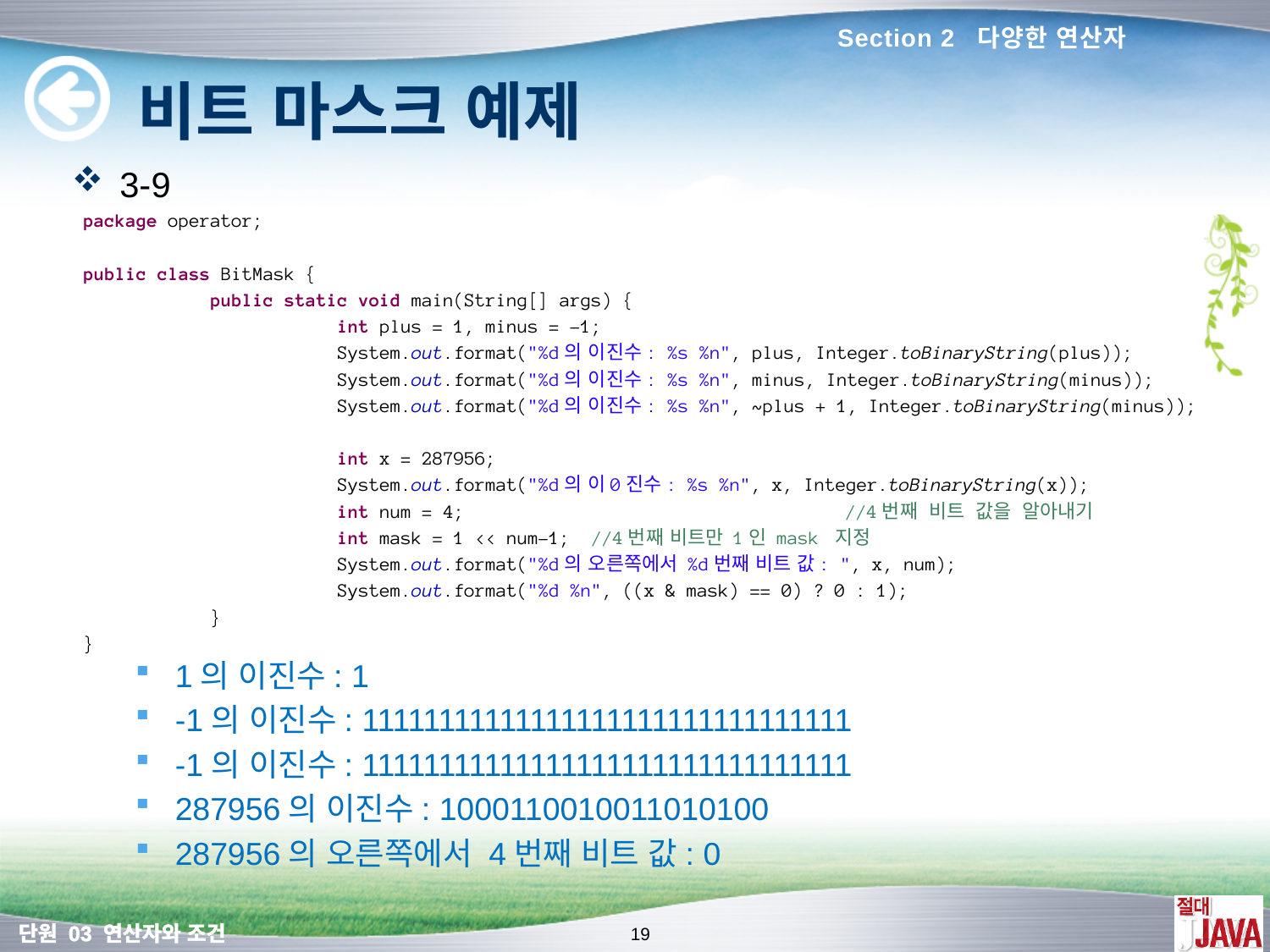

Section 2  다양한 연산자
# 비트 마스크 예제
3-9

1의 이진수: 1
-1의 이진수: 11111111111111111111111111111111
-1의 이진수: 11111111111111111111111111111111
287956의 이진수: 1000110010011010100
287956의 오른쪽에서 4번째 비트 값: 0
package operator;

public class BitMask {
	public static void main(String[] args) {
		int plus = 1, minus = -1;
		System.out.format("%d의 이진수: %s %n", plus, Integer.toBinaryString(plus));
		System.out.format("%d의 이진수: %s %n", minus, Integer.toBinaryString(minus));
		System.out.format("%d의 이진수: %s %n", ~plus + 1, Integer.toBinaryString(minus));

		int x = 287956;
		System.out.format("%d의 이0진수: %s %n", x, Integer.toBinaryString(x));
		int num = 4; 			//4번째 비트 값을 알아내기
		int mask = 1 << num-1;	//4번째 비트만 1인 mask 지정
		System.out.format("%d의 오른쪽에서 %d번째 비트 값: ", x, num);
		System.out.format("%d %n", ((x & mask) == 0) ? 0 : 1);
	}
}

19